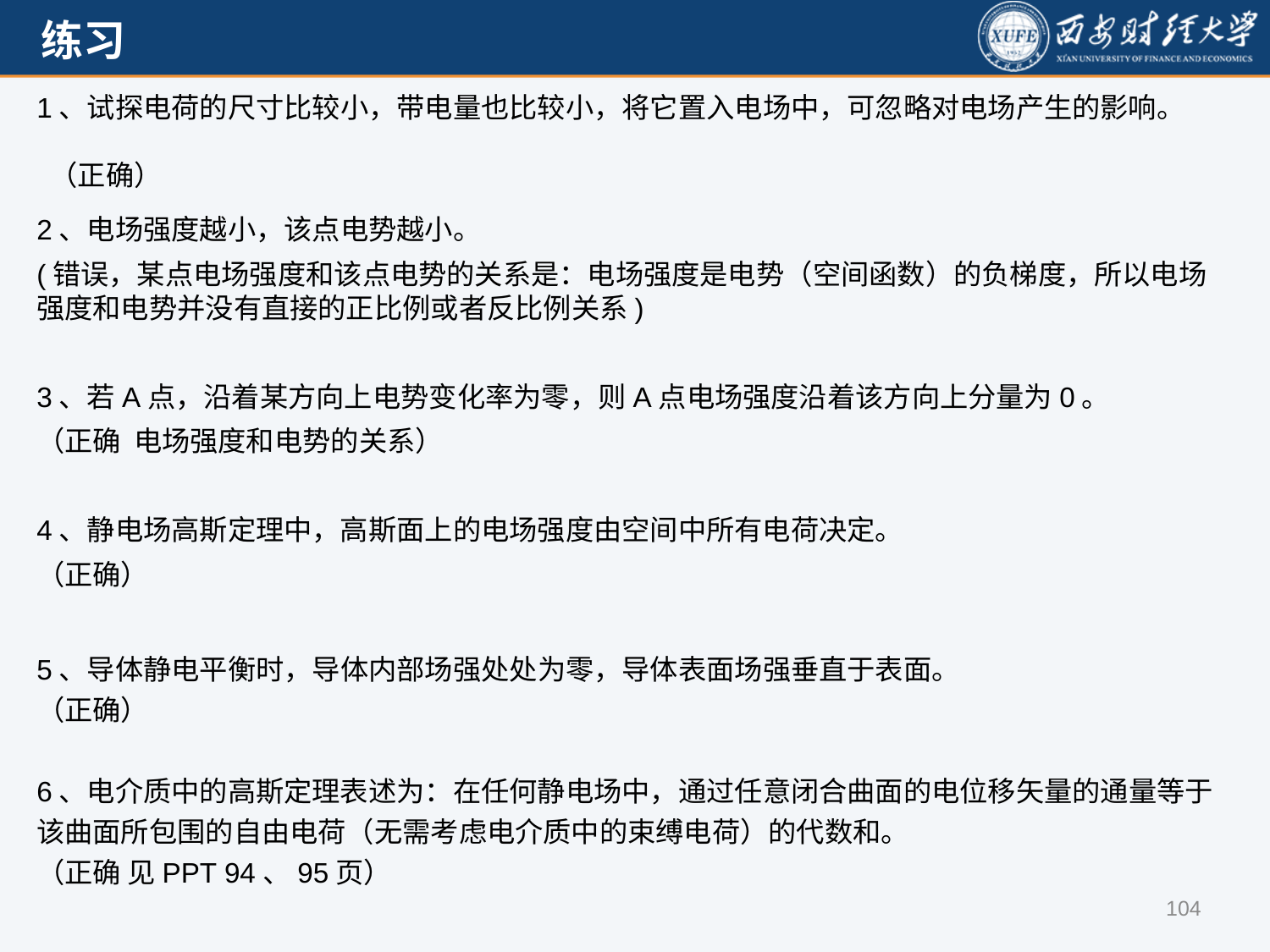

1、试探电荷的尺寸比较小，带电量也比较小，将它置入电场中，可忽略对电场产生的影响。
 （正确）
2、电场强度越小，该点电势越小。
(错误，某点电场强度和该点电势的关系是：电场强度是电势（空间函数）的负梯度，所以电场强度和电势并没有直接的正比例或者反比例关系)

3、若A点，沿着某方向上电势变化率为零，则A点电场强度沿着该方向上分量为0。
（正确  电场强度和电势的关系）

4、静电场高斯定理中，高斯面上的电场强度由空间中所有电荷决定。
（正确）

5、导体静电平衡时，导体内部场强处处为零，导体表面场强垂直于表面。
（正确）

6、电介质中的高斯定理表述为：在任何静电场中，通过任意闭合曲面的电位移矢量的通量等于该曲面所包围的自由电荷（无需考虑电介质中的束缚电荷）的代数和。
（正确 见PPT 94、95页）
104